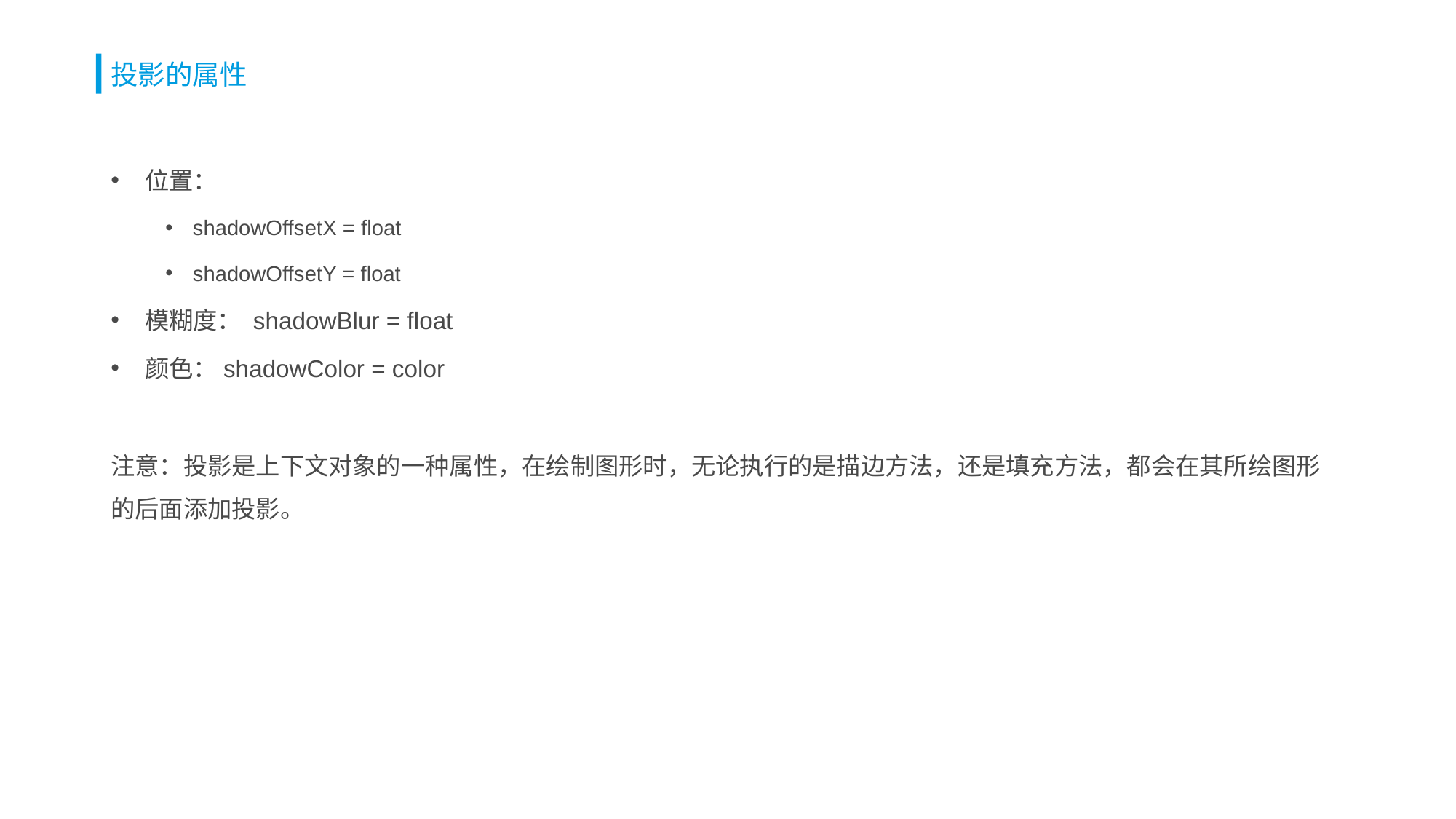

# 投影的属性
位置：
shadowOffsetX = float
shadowOffsetY = float
模糊度： shadowBlur = float
颜色：shadowColor = color

注意：投影是上下文对象的一种属性，在绘制图形时，无论执行的是描边方法，还是填充方法，都会在其所绘图形的后面添加投影。